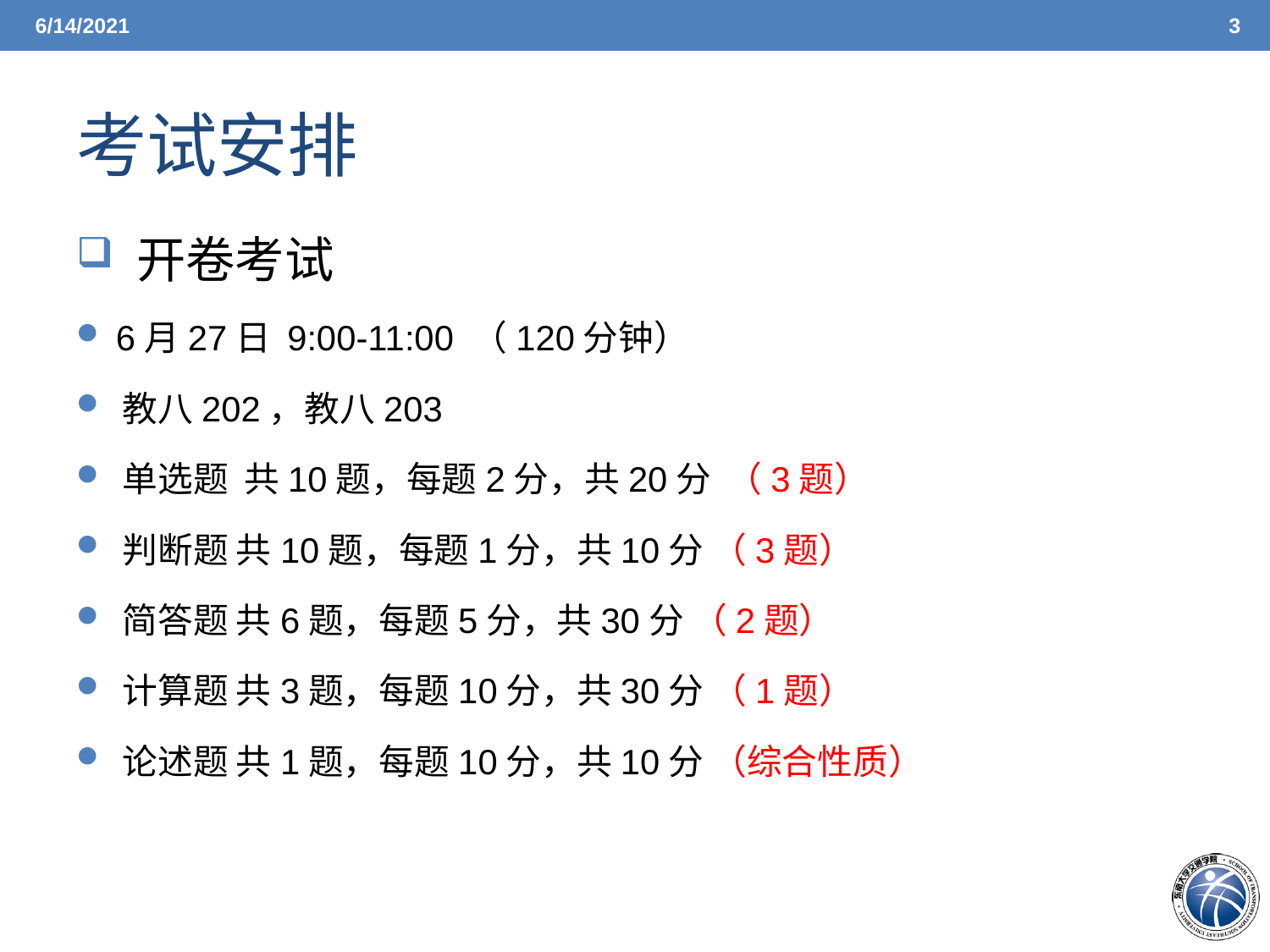

6/14/2021
3
# 考试安排
 开卷考试
 6月27日 9:00-11:00 （120分钟）
 教八202，教八203
 单选题  共10题，每题2分，共20分  （3题）
 判断题 共10题，每题1分，共10分 （3题）
 简答题 共6题，每题5分，共30分 （2题）
 计算题 共3题，每题10分，共30分 （1题）
 论述题 共1题，每题10分，共10分 （综合性质）